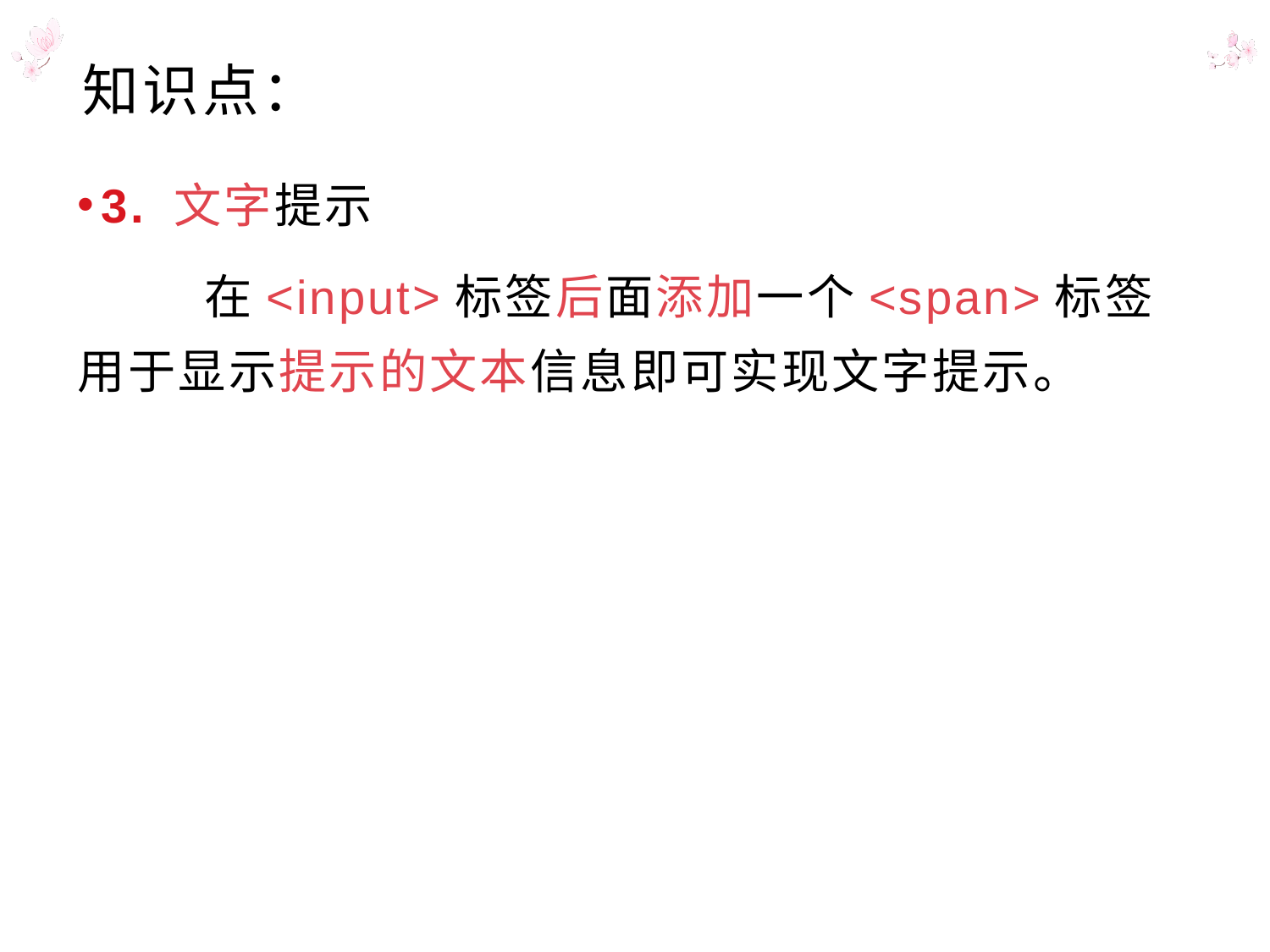

# 知识点：
3. 文字提示
	在<input>标签后面添加一个<span>标签用于显示提示的文本信息即可实现文字提示。